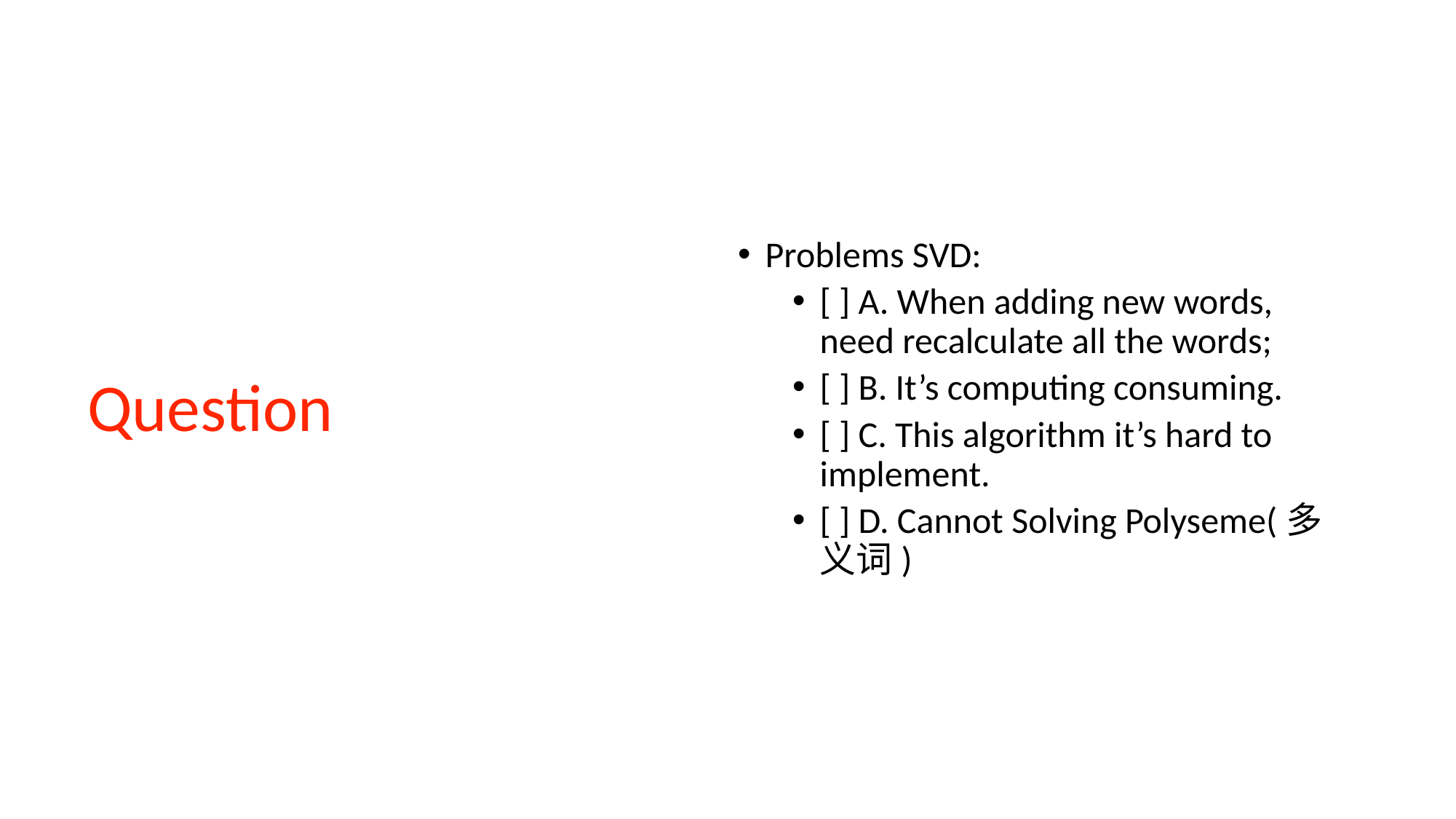

Problems SVD:
[ ] A. When adding new words, need recalculate all the words;
[ ] B. It’s computing consuming.
[ ] C. This algorithm it’s hard to implement.
[ ] D. Cannot Solving Polyseme(多义词)
# Question